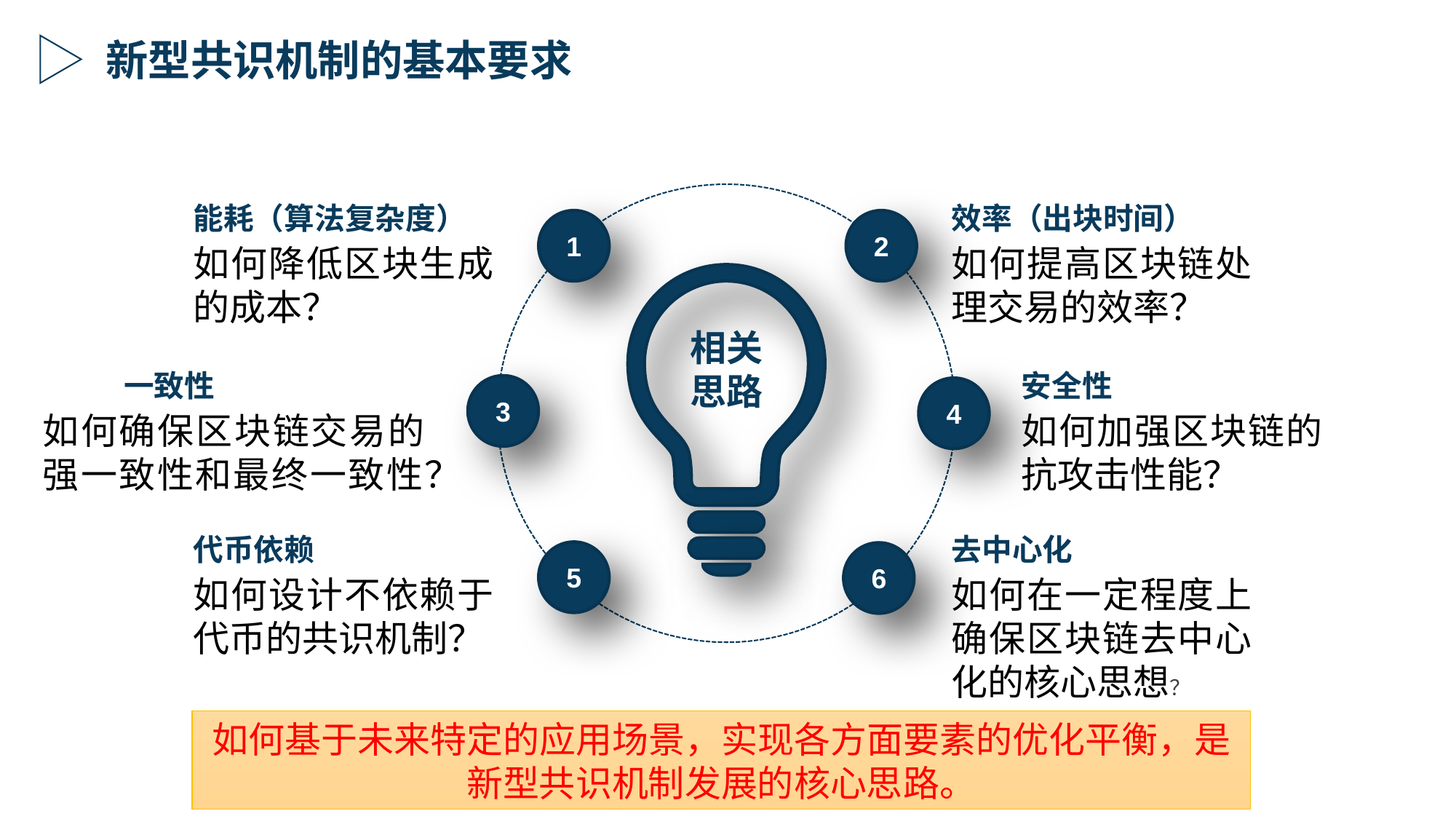

新型共识机制的基本要求

能耗（算法复杂度）
效率（出块时间）
1
2
如何降低区块生成的成本？
如何提高区块链处理交易的效率？

相关
思路
一致性
安全性
3
4
如何确保区块链交易的强一致性和最终一致性？
如何加强区块链的抗攻击性能？
代币依赖
去中心化
5
6
如何设计不依赖于代币的共识机制？
如何在一定程度上确保区块链去中心化的核心思想？
如何基于未来特定的应用场景，实现各方面要素的优化平衡，是新型共识机制发展的核心思路。